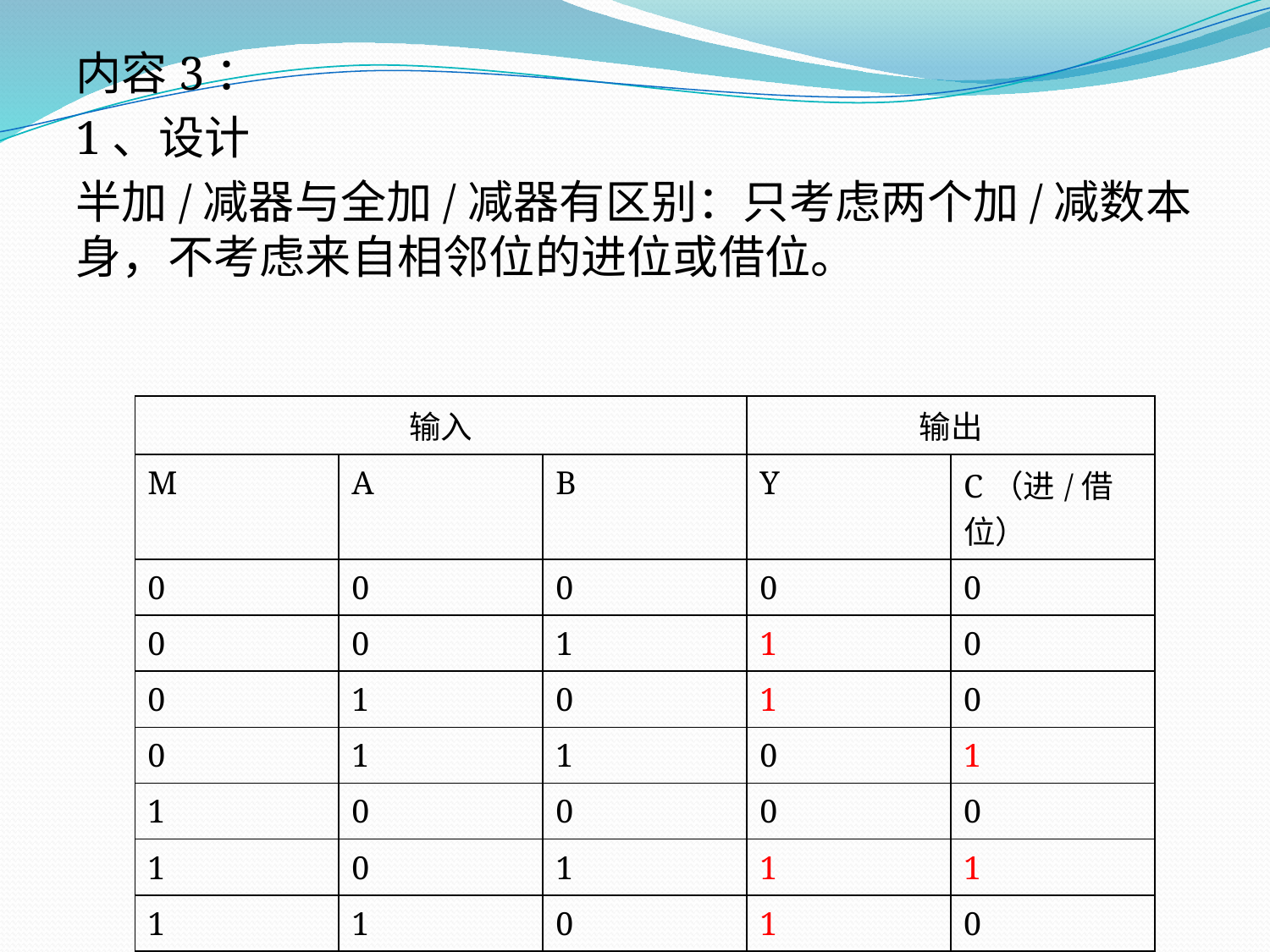

# 内容3：
1、设计
半加/减器与全加/减器有区别：只考虑两个加/减数本身，不考虑来自相邻位的进位或借位。

| 输入 |  |  | 输出 |  |
| --- | --- | --- | --- | --- |
| M | A | B | Y | C（进/借位） |
| 0 | 0 | 0 | 0 | 0 |
| 0 | 0 | 1 | 1 | 0 |
| 0 | 1 | 0 | 1 | 0 |
| 0 | 1 | 1 | 0 | 1 |
| 1 | 0 | 0 | 0 | 0 |
| 1 | 0 | 1 | 1 | 1 |
| 1 | 1 | 0 | 1 | 0 |
| 1 | 1 | 1 | 0 | 0 |